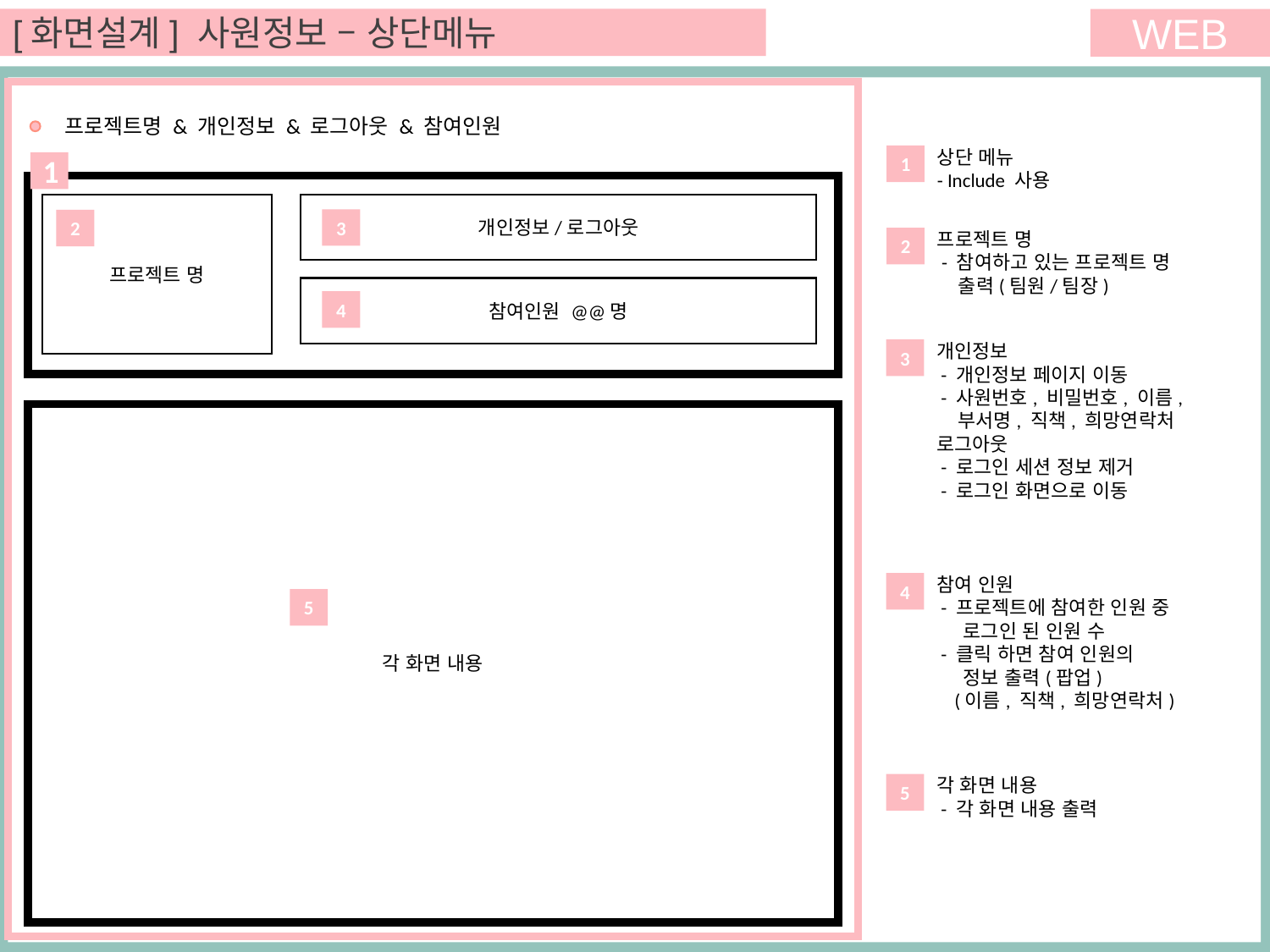

[화면설계] 사원정보 – 상단메뉴
WEB

 프로젝트명 & 개인정보 & 로그아웃 & 참여인원

상단 메뉴
- Include 사용
1
1

프로젝트 명
개인정보/로그아웃
3
2
프로젝트 명
 - 참여하고 있는 프로젝트 명
   출력(팀원/팀장)
2
참여인원 @@명
4
개인정보
 - 개인정보 페이지 이동
 - 사원번호, 비밀번호, 이름,
   부서명, 직책, 희망연락처
로그아웃
 - 로그인 세션 정보 제거
 - 로그인 화면으로 이동
3
각 화면 내용
참여 인원
 - 프로젝트에 참여한 인원 중
    로그인 된 인원 수
 - 클릭 하면 참여 인원의
    정보 출력(팝업)
    (이름, 직책, 희망연락처)
4
5
각 화면 내용
 - 각 화면 내용 출력
5